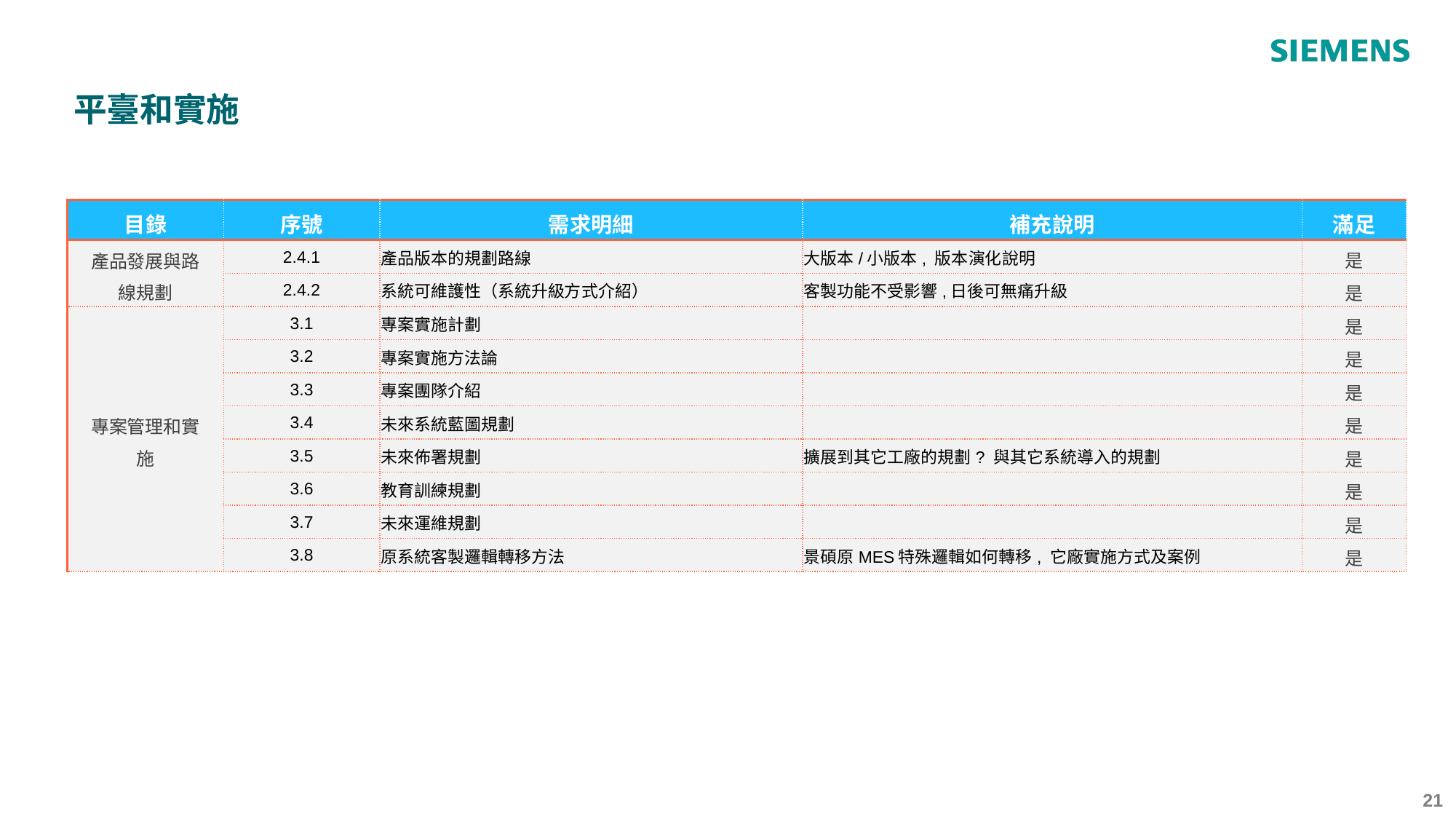

平臺和實施
| 目錄 | 序號 | 需求明細 | 補充說明 | 滿足 |
| --- | --- | --- | --- | --- |
| 產品發展與路線規劃 | 2.4.1 | 產品版本的規劃路線 | 大版本/小版本, 版本演化說明 | 是 |
|  | 2.4.2 | 系統可維護性（系統升級方式介紹） | 客製功能不受影響,日後可無痛升級 | 是 |
| 專案管理和實施 | 3.1 | 專案實施計劃 |  | 是 |
|  | 3.2 | 專案實施方法論 |  | 是 |
|  | 3.3 | 專案團隊介紹 |  | 是 |
|  | 3.4 | 未來系統藍圖規劃 |  | 是 |
|  | 3.5 | 未來佈署規劃 | 擴展到其它工廠的規劃? 與其它系統導入的規劃 | 是 |
|  | 3.6 | 教育訓練規劃 |  | 是 |
|  | 3.7 | 未來運維規劃 |  | 是 |
|  | 3.8 | 原系統客製邏輯轉移方法 | 景碩原MES特殊邏輯如何轉移, 它廠實施方式及案例 | 是 |
21